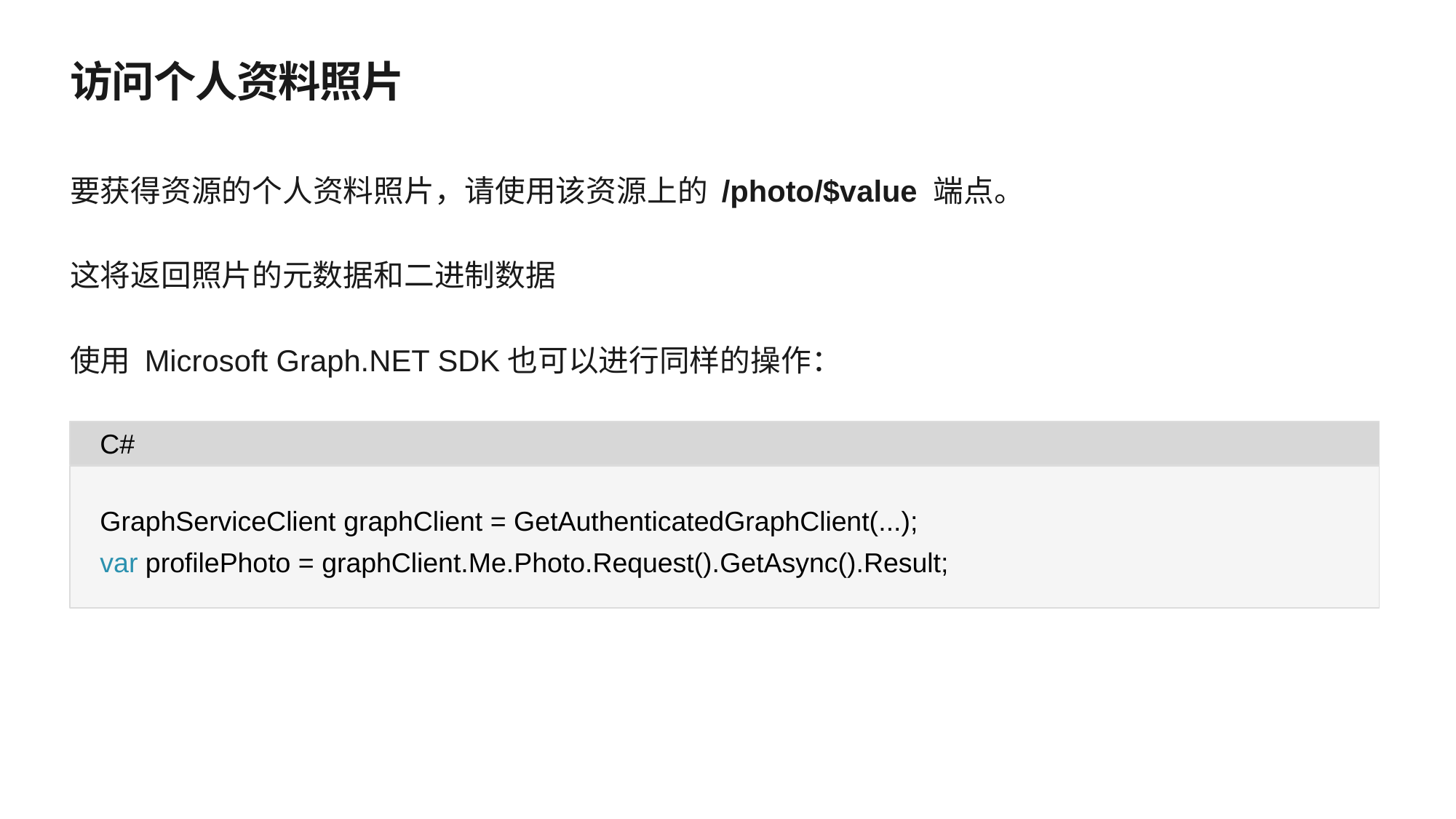

# 访问个人资料照片
要获得资源的个人资料照片，请使用该资源上的 /photo/$value 端点。

这将返回照片的元数据和二进制数据

使用 Microsoft Graph.NET SDK也可以进行同样的操作：
C#
GraphServiceClient graphClient = GetAuthenticatedGraphClient(...);
var profilePhoto = graphClient.Me.Photo.Request().GetAsync().Result;